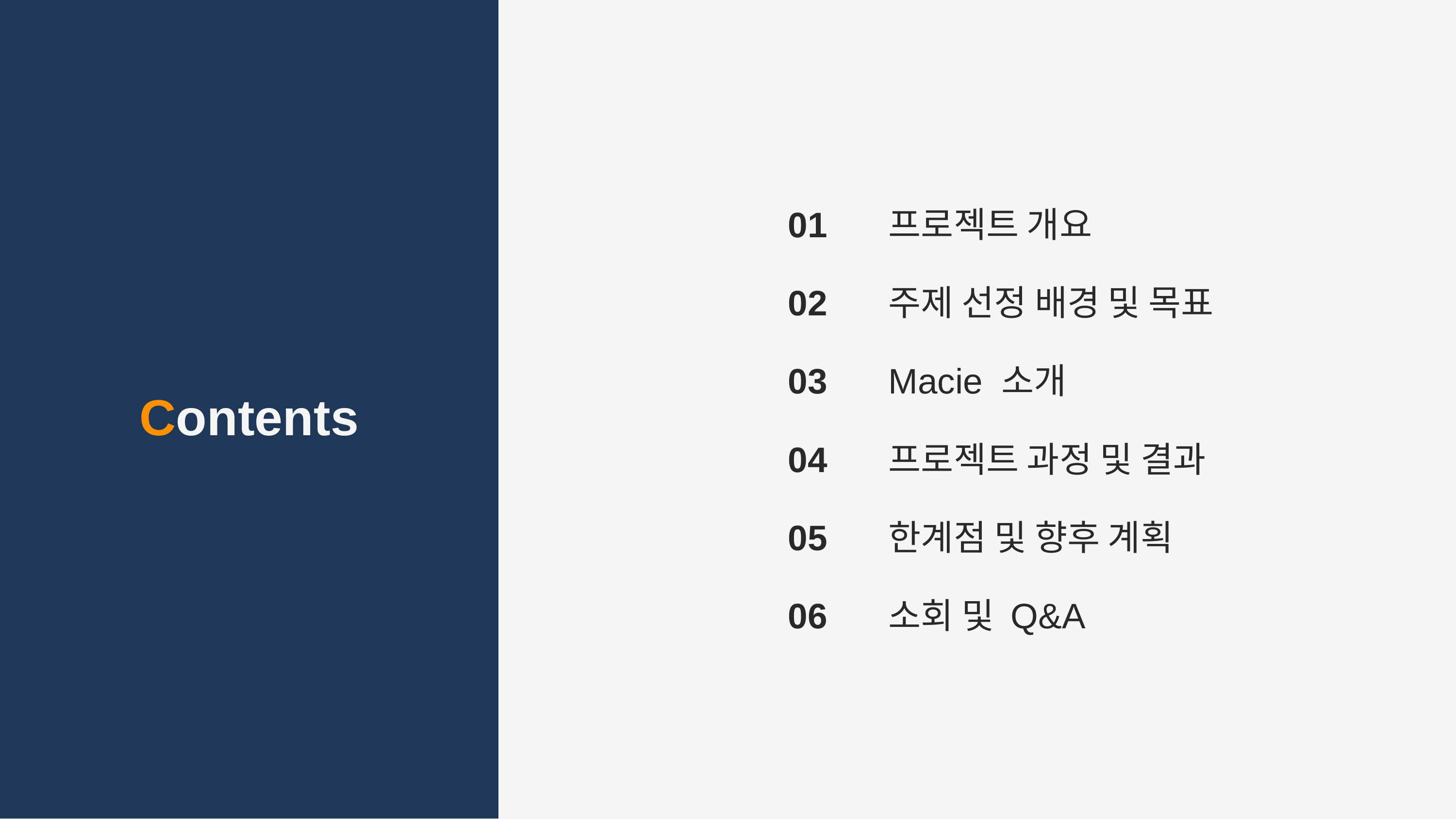

01
02
03
04
05
06
프로젝트 개요
주제 선정 배경 및 목표
Macie 소개
프로젝트 과정 및 결과
한계점 및 향후 계획
소회 및 Q&A
Contents